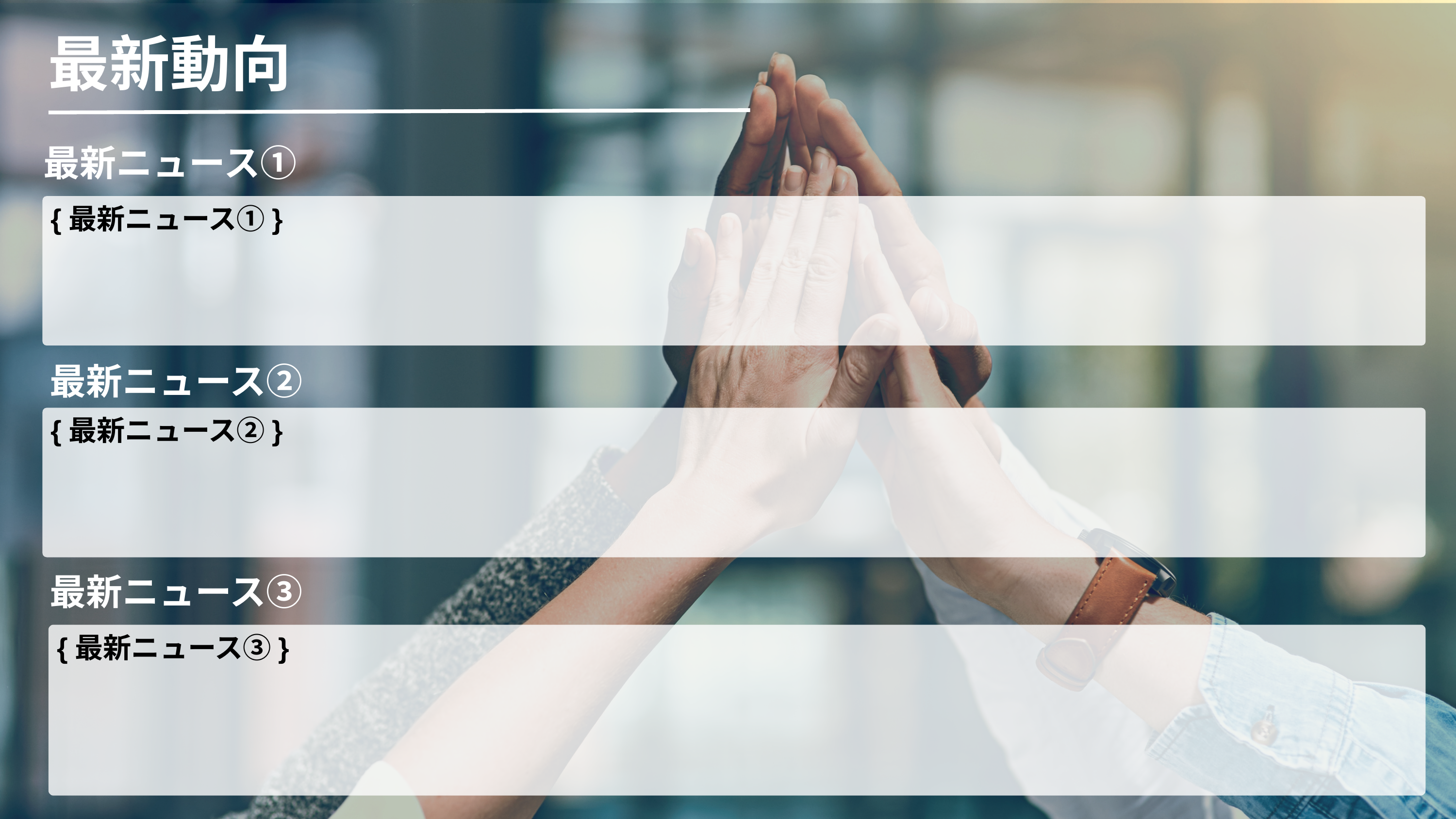

最新動向

最新ニュース①
{最新ニュース①}
最新ニュース②
{最新ニュース②}
最新ニュース③
{最新ニュース③}